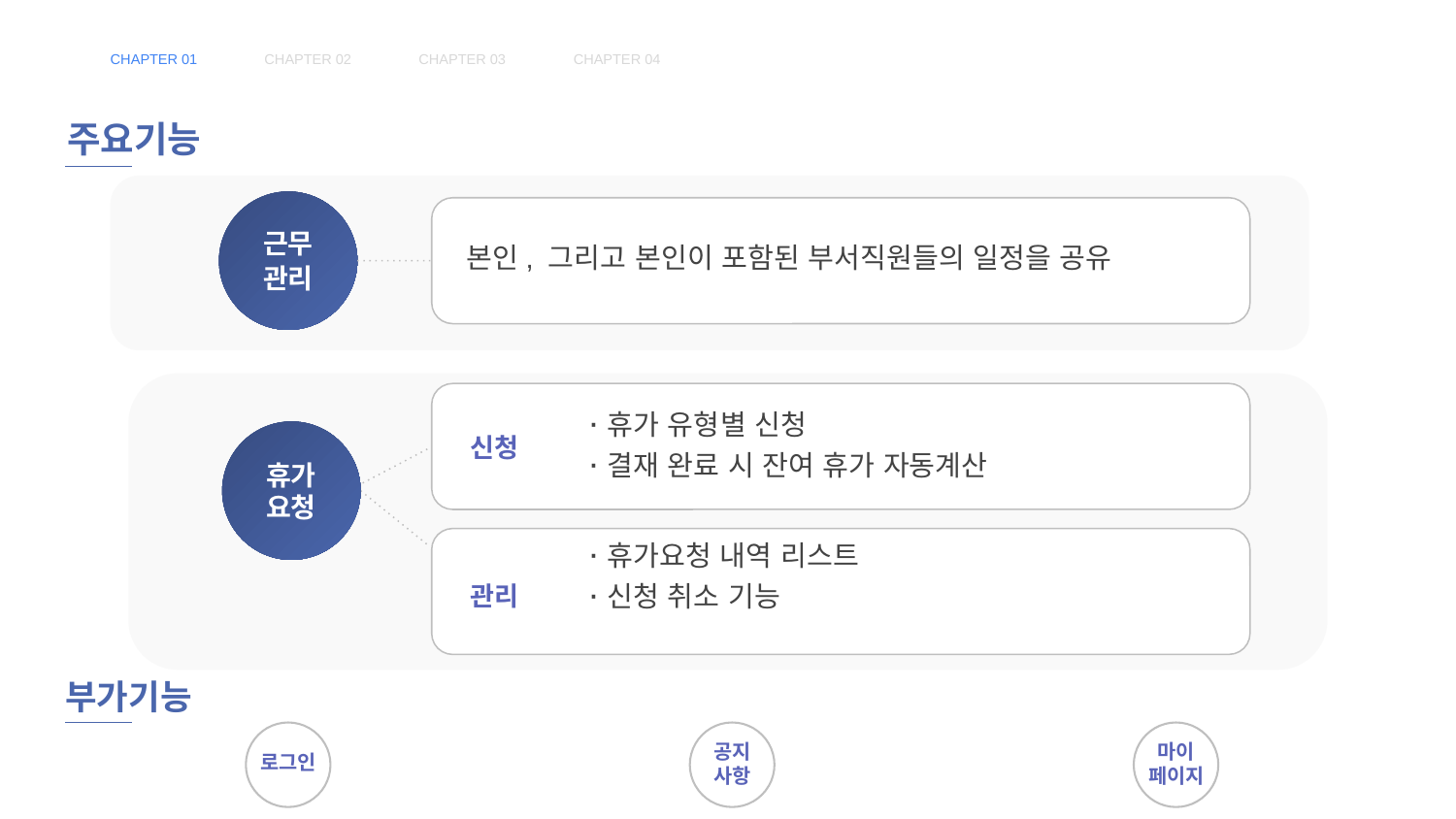

CHAPTER 01
CHAPTER 02
CHAPTER 03
CHAPTER 04
주요기능

근무

관리

본인, 그리고 본인이 포함된 부서직원들의 일정을 공유

∙휴가 유형별 신청
∙결재 완료 시 잔여 휴가 자동계산
신청
휴가
요청
∙휴가요청 내역 리스트
∙신청 취소 기능

관리
부가기능

공지
사항
마이
페이지
로그인